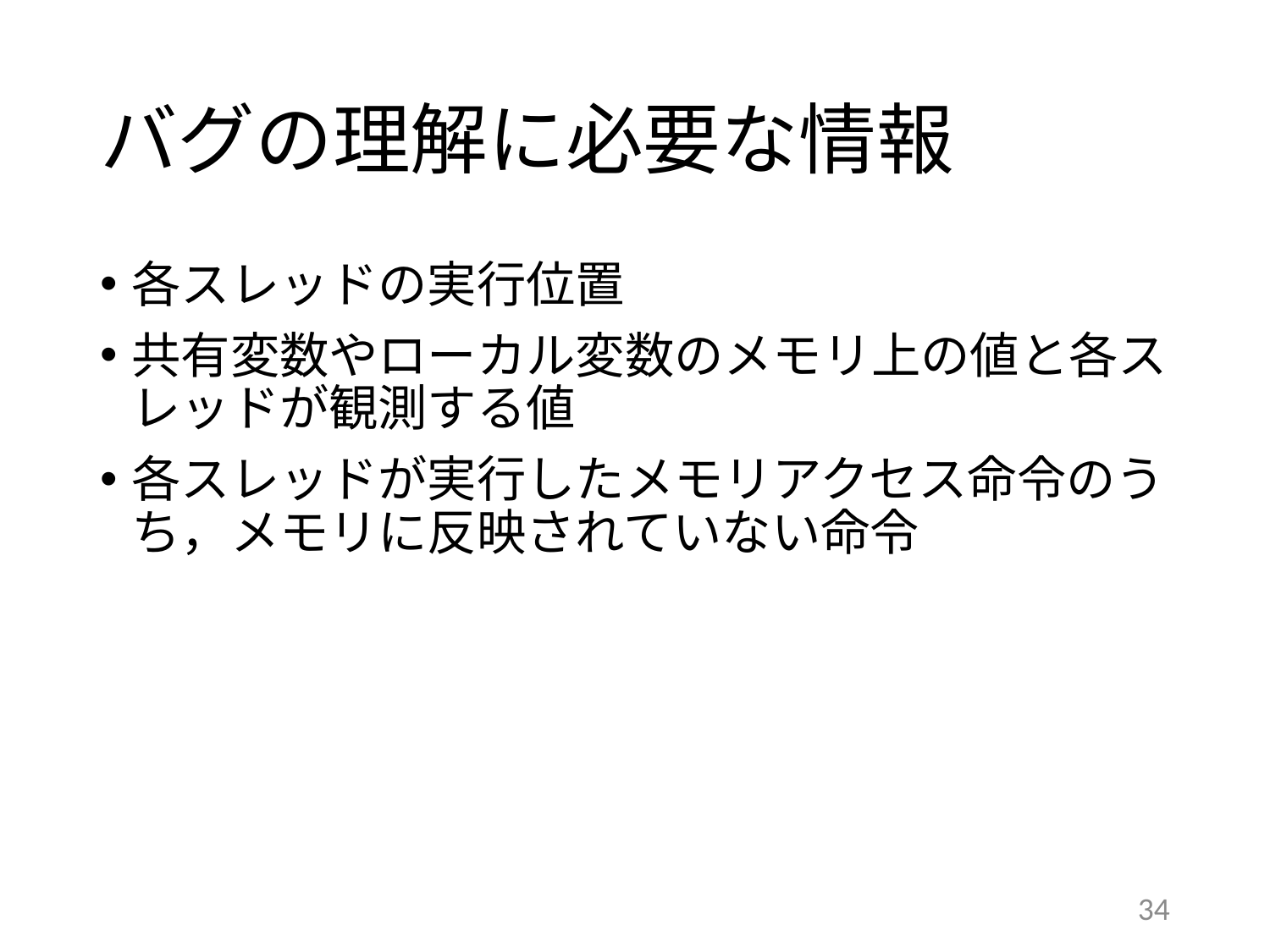

# バグの理解に必要な情報
各スレッドの実行位置
共有変数やローカル変数のメモリ上の値と各スレッドが観測する値
各スレッドが実行したメモリアクセス命令のうち，メモリに反映されていない命令
34